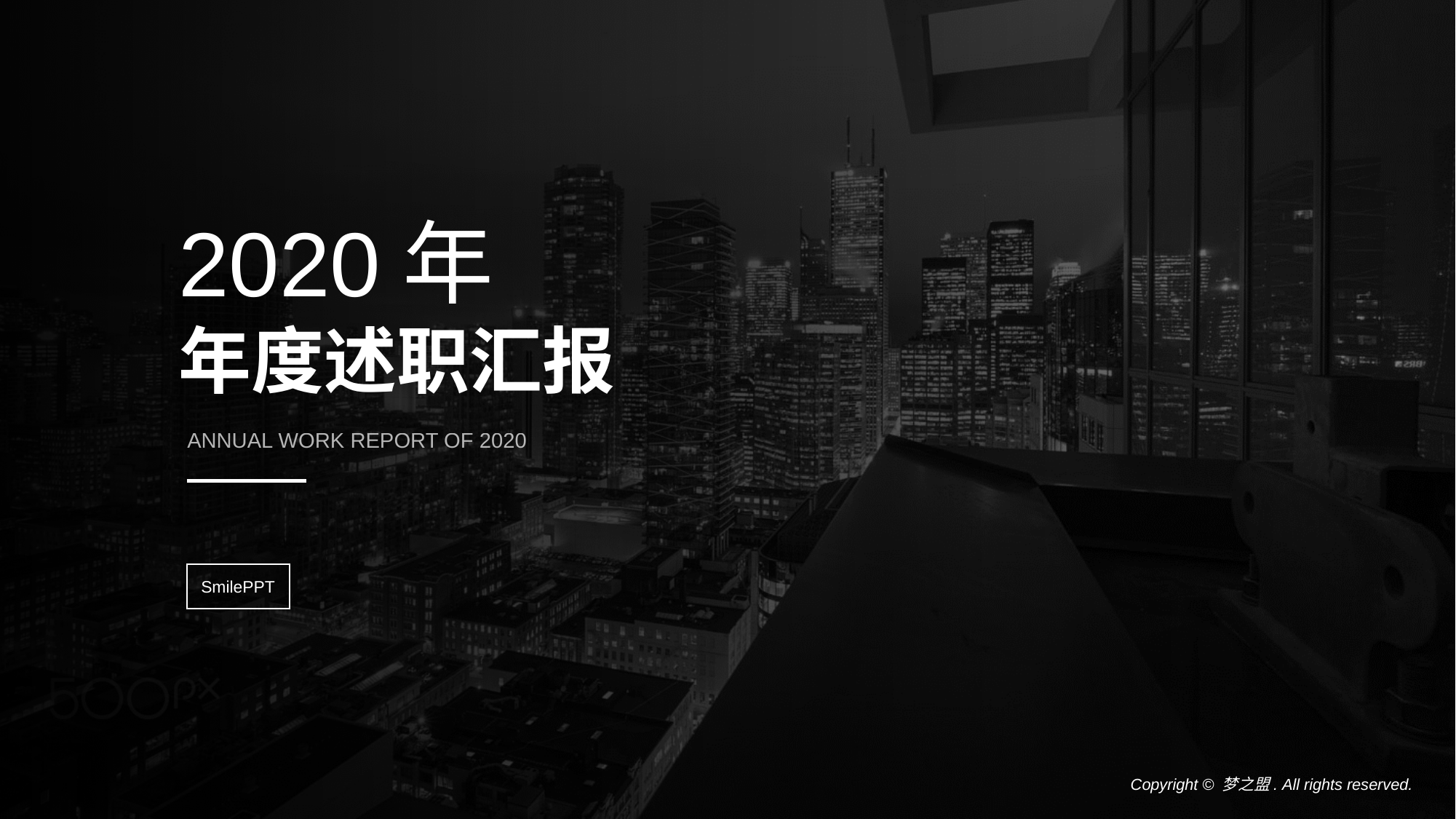

2020年
年度述职汇报
ANNUAL WORK REPORT OF 2020
SmilePPT
Copyright © 梦之盟. All rights reserved.